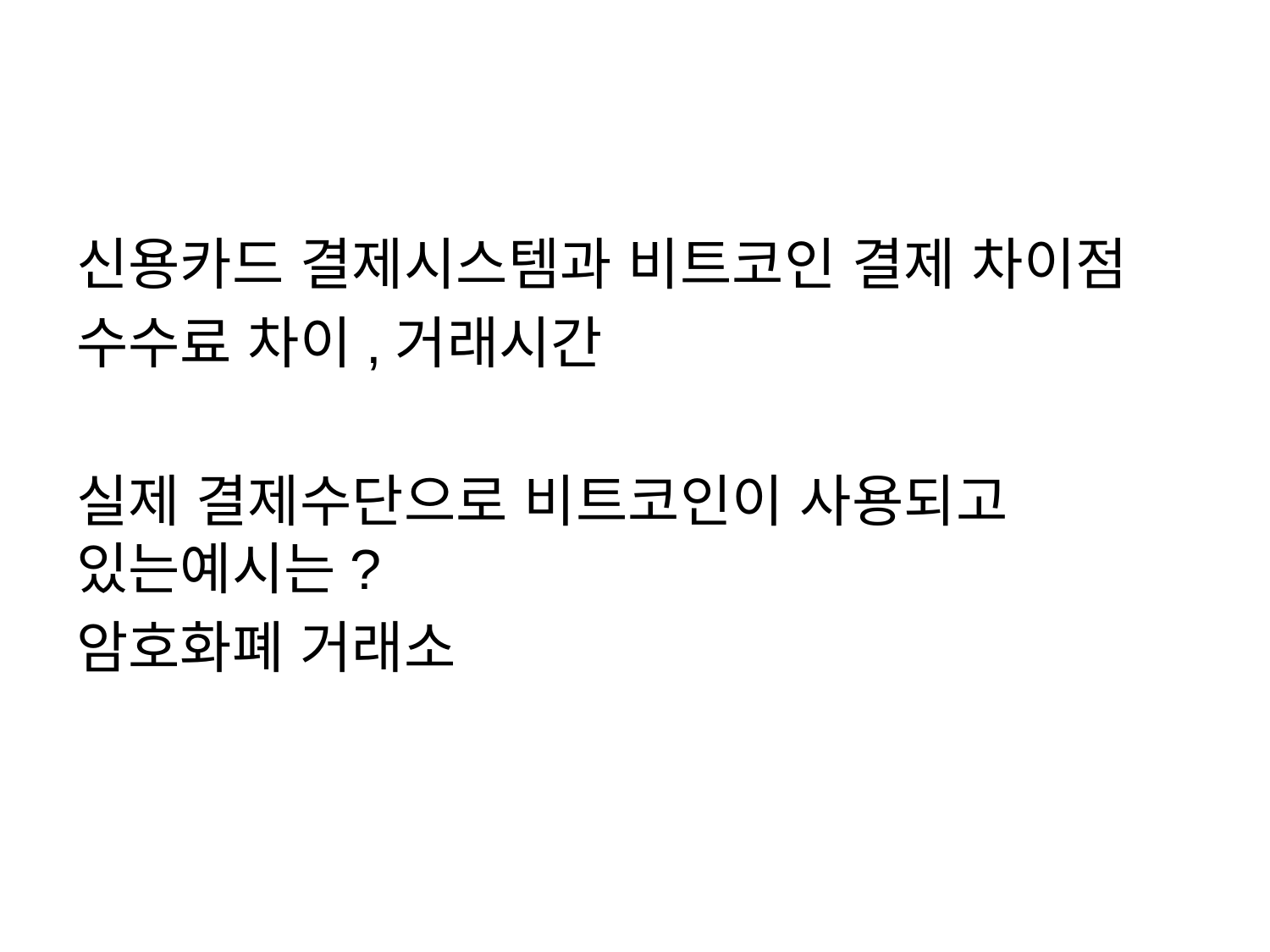

#
신용카드 결제시스템과 비트코인 결제 차이점
수수료 차이,거래시간

실제 결제수단으로 비트코인이 사용되고 있는예시는?
암호화폐 거래소